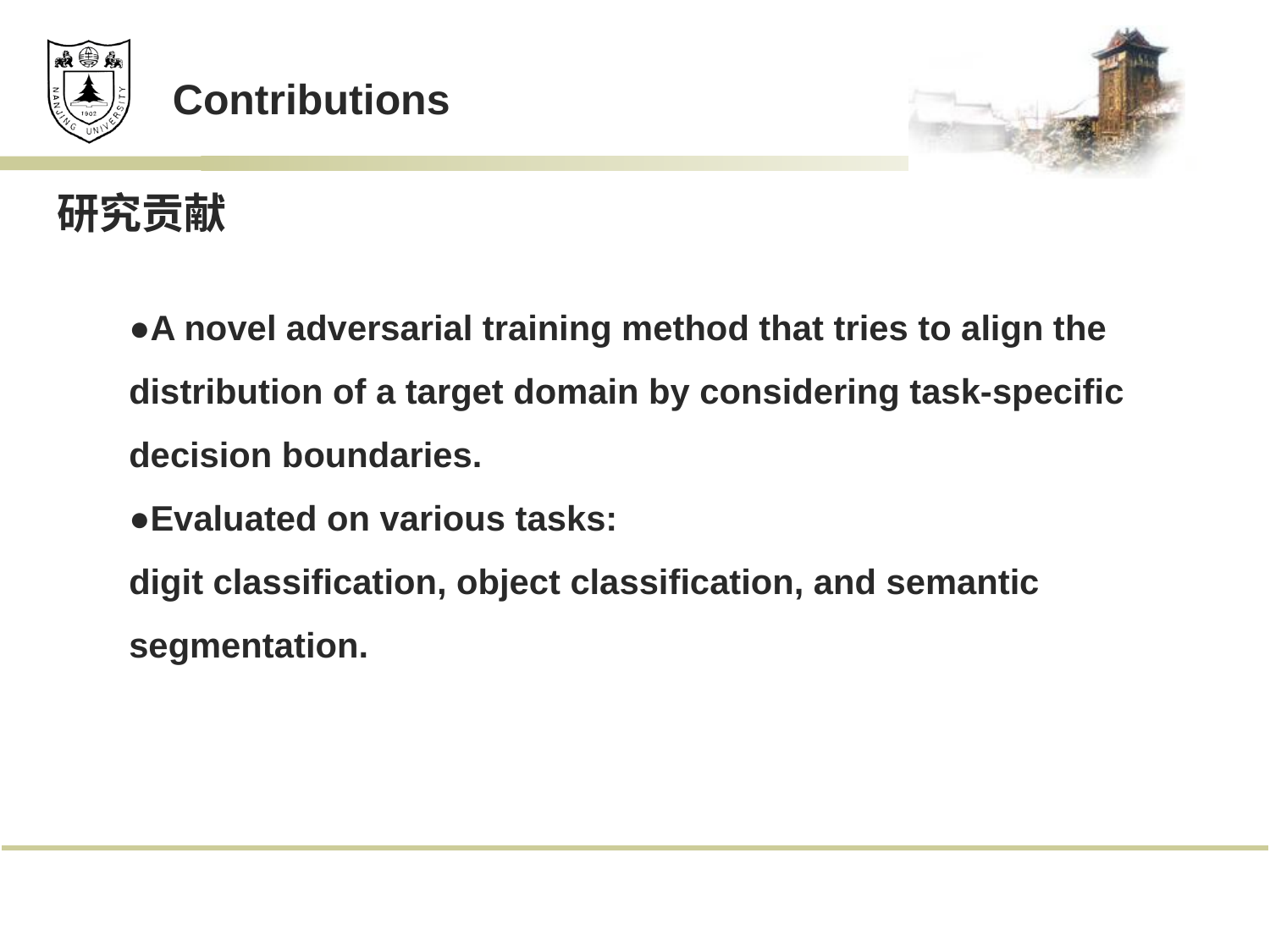

Contributions
 研究贡献
●A novel adversarial training method that tries to align the distribution of a target domain by considering task-specific decision boundaries.
●Evaluated on various tasks:
digit classification, object classification, and semantic
segmentation.